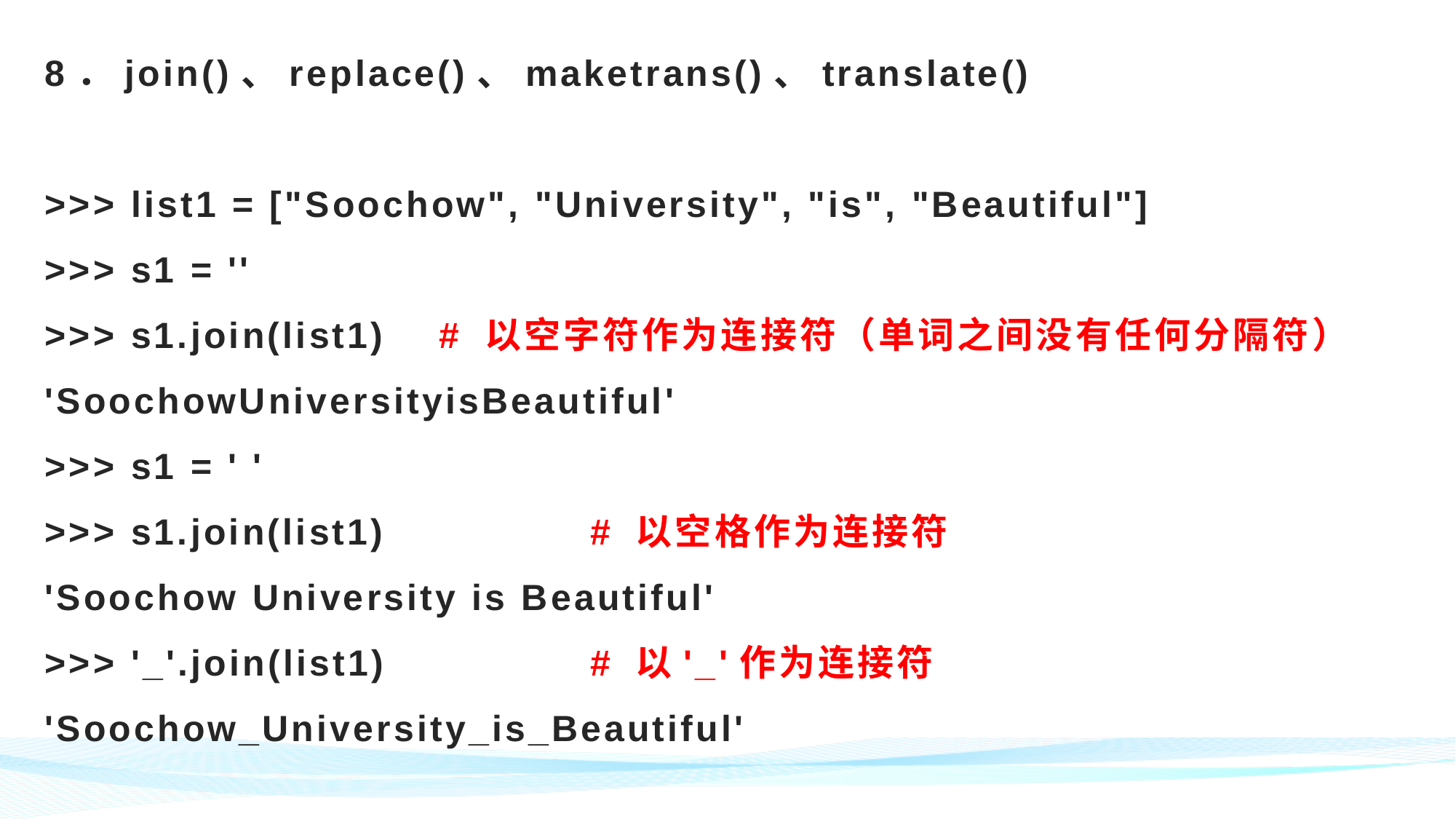

# 8．join()、replace()、maketrans()、translate() >>> list1 = ["Soochow", "University", "is", "Beautiful"] >>> s1 = '' >>> s1.join(list1)    # 以空字符作为连接符（单词之间没有任何分隔符） 'SoochowUniversityisBeautiful' >>> s1 = ' ' >>> s1.join(list1)		# 以空格作为连接符 'Soochow University is Beautiful' >>> '_'.join(list1) 		# 以'_'作为连接符 'Soochow_University_is_Beautiful'